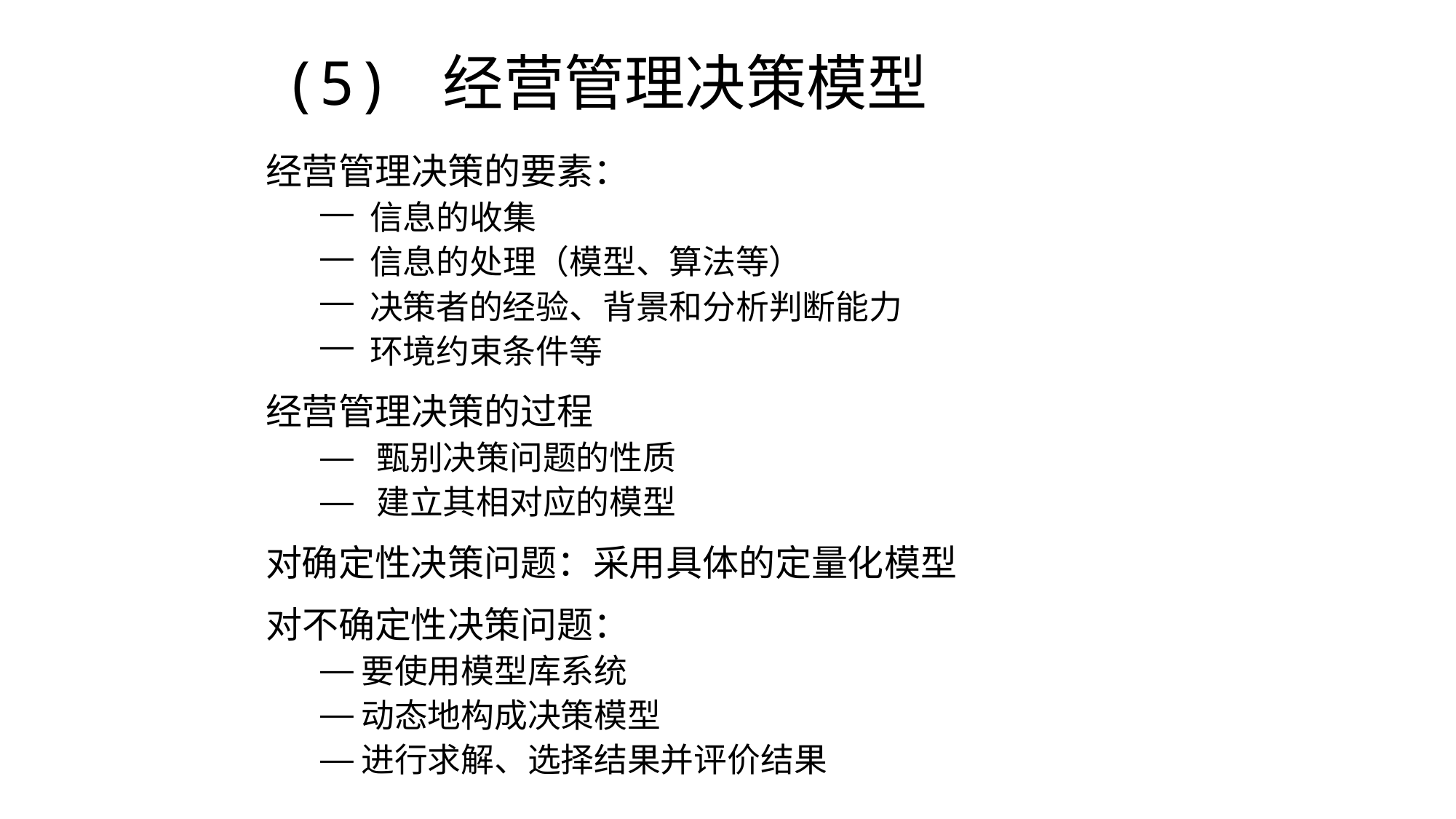

# (5) 经营管理决策模型
经营管理决策的要素：
 信息的收集
 信息的处理（模型、算法等）
 决策者的经验、背景和分析判断能力
 环境约束条件等
经营管理决策的过程
 甄别决策问题的性质
 建立其相对应的模型
对确定性决策问题：采用具体的定量化模型
对不确定性决策问题：
要使用模型库系统
动态地构成决策模型
进行求解、选择结果并评价结果